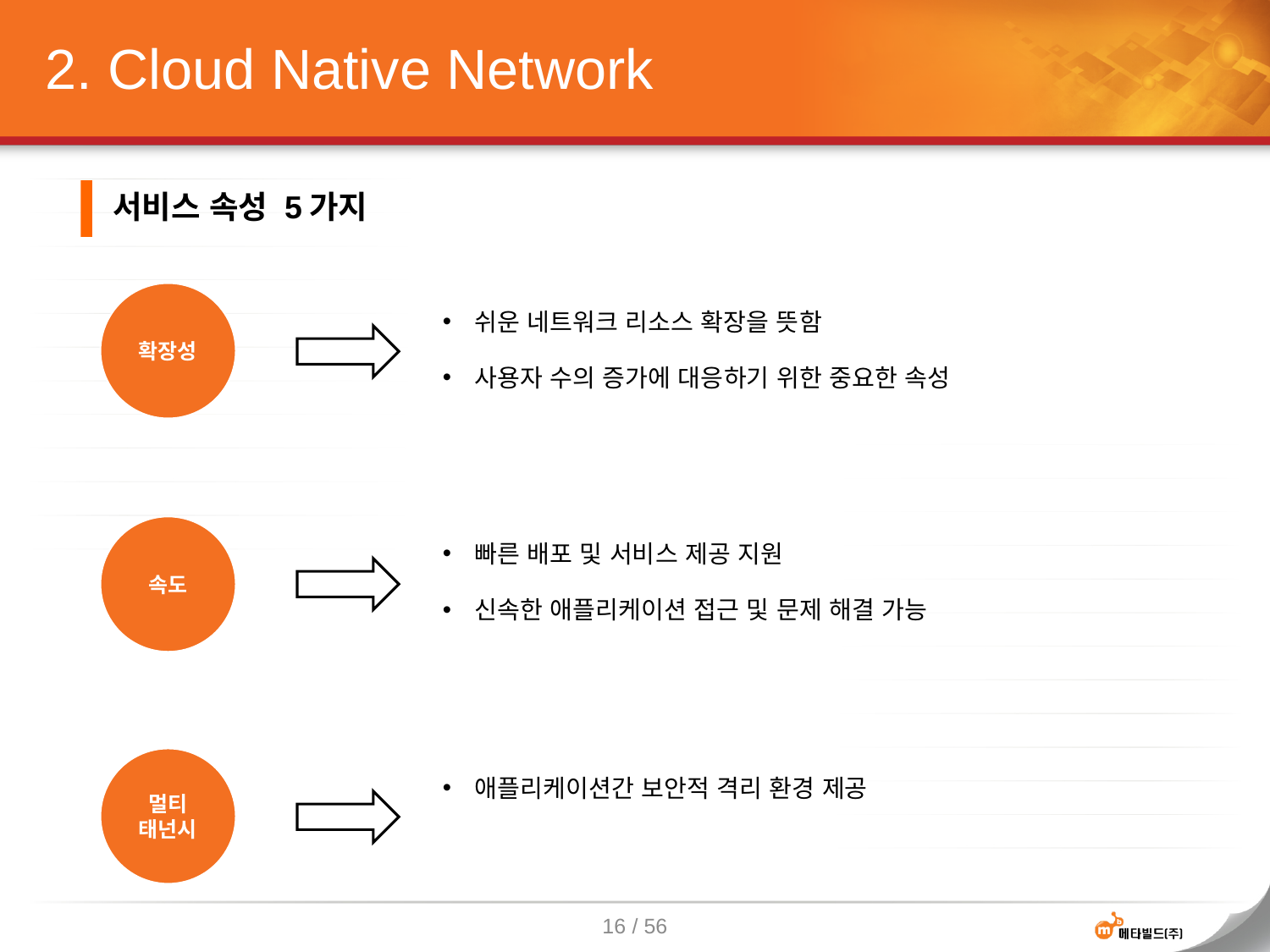

# 2. Cloud Native Network

서비스 속성 5가지
확장성
쉬운 네트워크 리소스 확장을 뜻함
사용자 수의 증가에 대응하기 위한 중요한 속성

속도
빠른 배포 및 서비스 제공 지원
신속한 애플리케이션 접근 및 문제 해결 가능

멀티
태넌시
애플리케이션간 보안적 격리 환경 제공

16 / 56